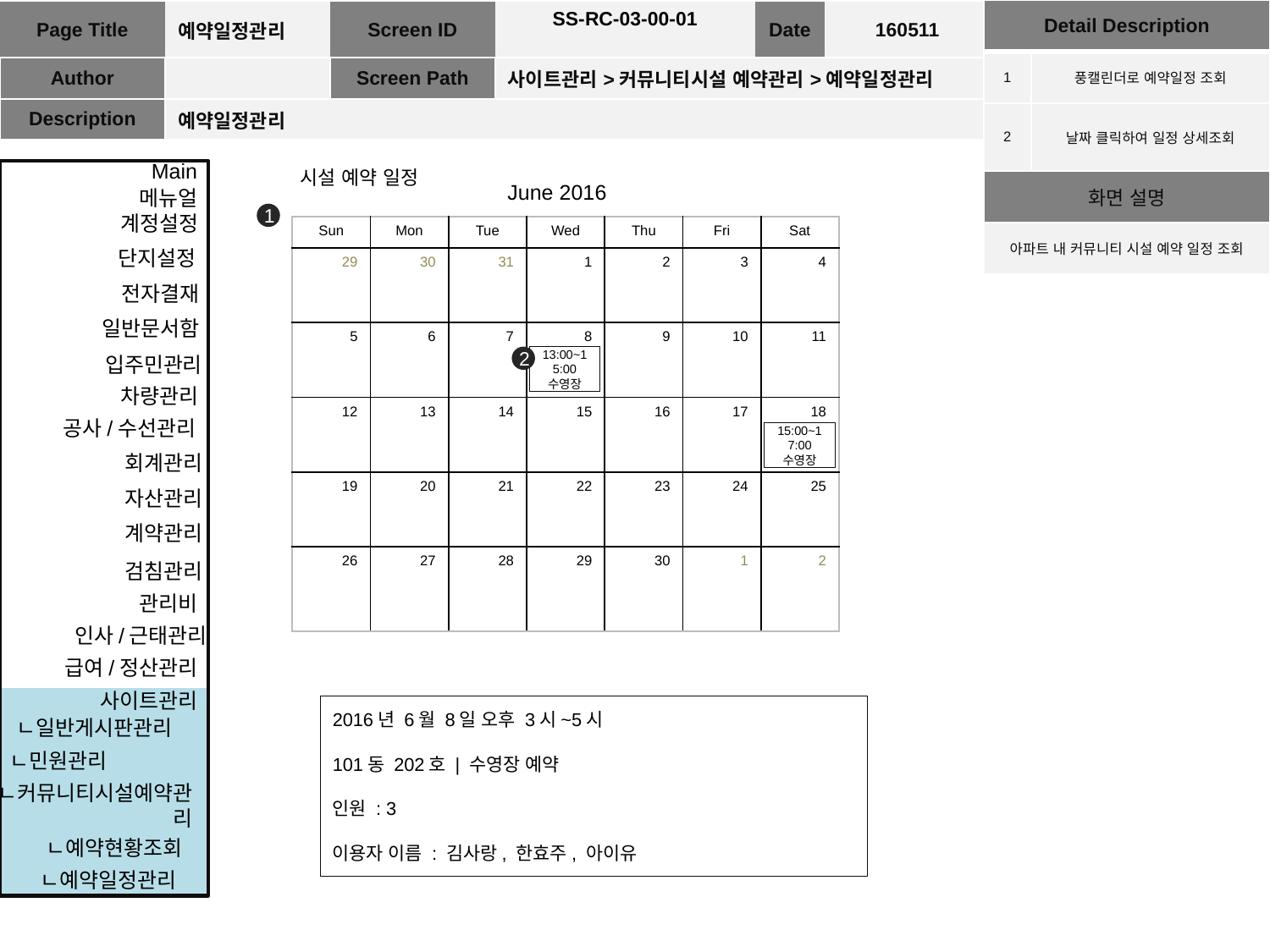

| Detail Description |  |
| --- | --- |
| 1 | 풍캘린더로 예약일정 조회 |
| 2 | 날짜 클릭하여 일정 상세조회 |
| 화면 설명 |  |
| 아파트 내 커뮤니티 시설 예약 일정 조회 |  |
| Page Title | 예약일정관리 | Screen ID | SS-RC-03-00-01 | Date | 160511 |
| --- | --- | --- | --- | --- | --- |
| Author |  | Screen Path | 사이트관리>커뮤니티시설 예약관리>예약일정관리 |  |  |
| Description | 예약일정관리 |  |  |  |  |
Main
시설 예약 일정

June 2016
메뉴얼
1
계정설정
| Sun | Mon | Tue | Wed | Thu | Fri | Sat |
| --- | --- | --- | --- | --- | --- | --- |
| 29 | 30 | 31 | 1 | 2 | 3 | 4 |
| 5 | 6 | 7 | 8 | 9 | 10 | 11 |
| 12 | 13 | 14 | 15 | 16 | 17 | 18 |
| 19 | 20 | 21 | 22 | 23 | 24 | 25 |
| 26 | 27 | 28 | 29 | 30 | 1 | 2 |
단지설정
전자결재
일반문서함
입주민관리
13:00~15:00 수영장
2
차량관리
공사/수선관리
15:00~17:00 수영장
회계관리
자산관리
계약관리
검침관리
관리비
인사/근태관리
급여/정산관리
사이트관리

2016년 6월 8일 오후 3시~5시

101동 202호 | 수영장 예약

인원 : 3

이용자 이름 : 김사랑, 한효주, 아이유
ㄴ일반게시판관리
ㄴ민원관리
ㄴ커뮤니티시설예약관리
ㄴ예약현황조회
ㄴ예약일정관리